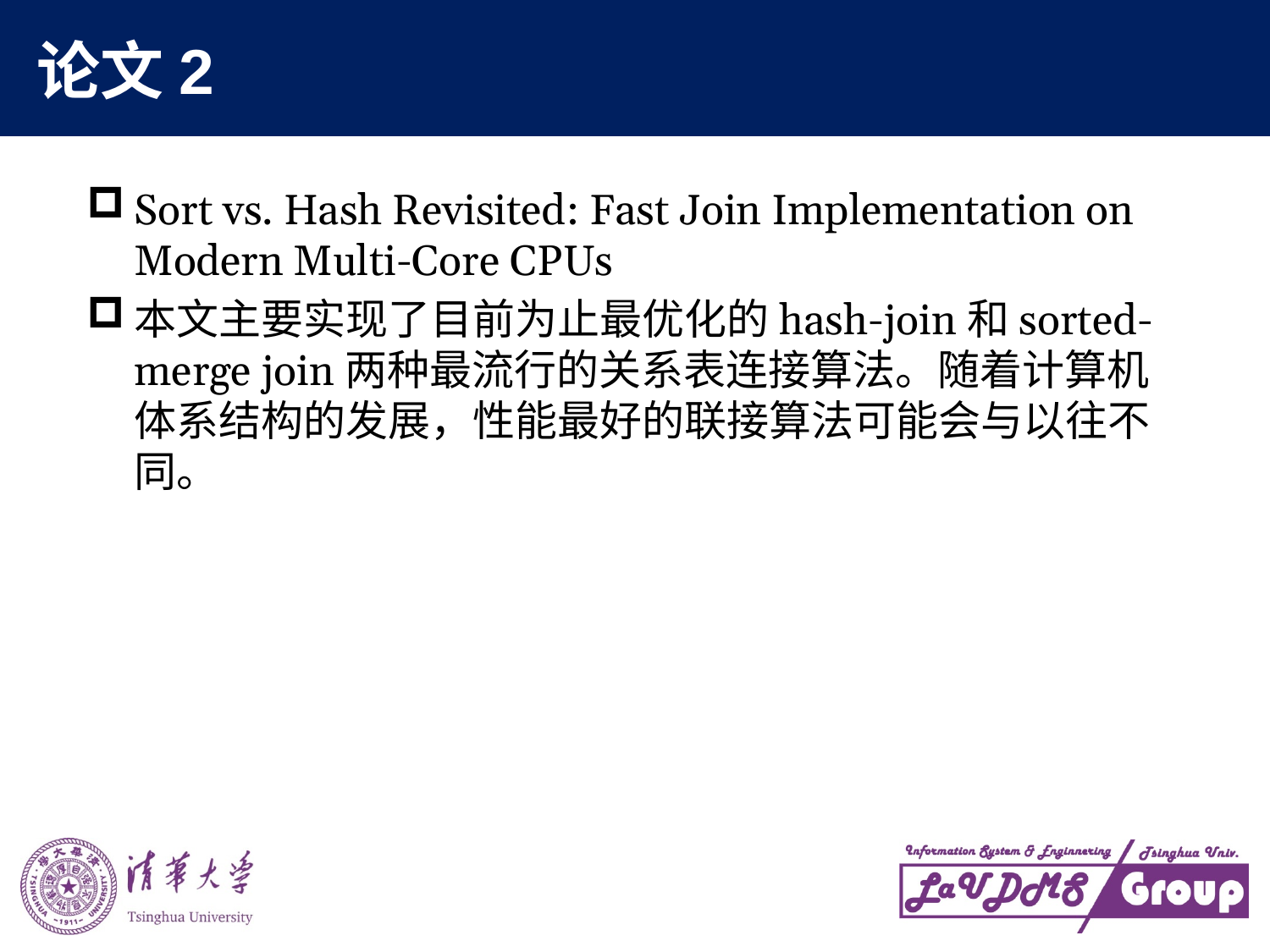

# 论文2
Sort vs. Hash Revisited: Fast Join Implementation on Modern Multi-Core CPUs
本文主要实现了目前为止最优化的hash-join和sorted-merge join两种最流行的关系表连接算法。随着计算机体系结构的发展，性能最好的联接算法可能会与以往不同。